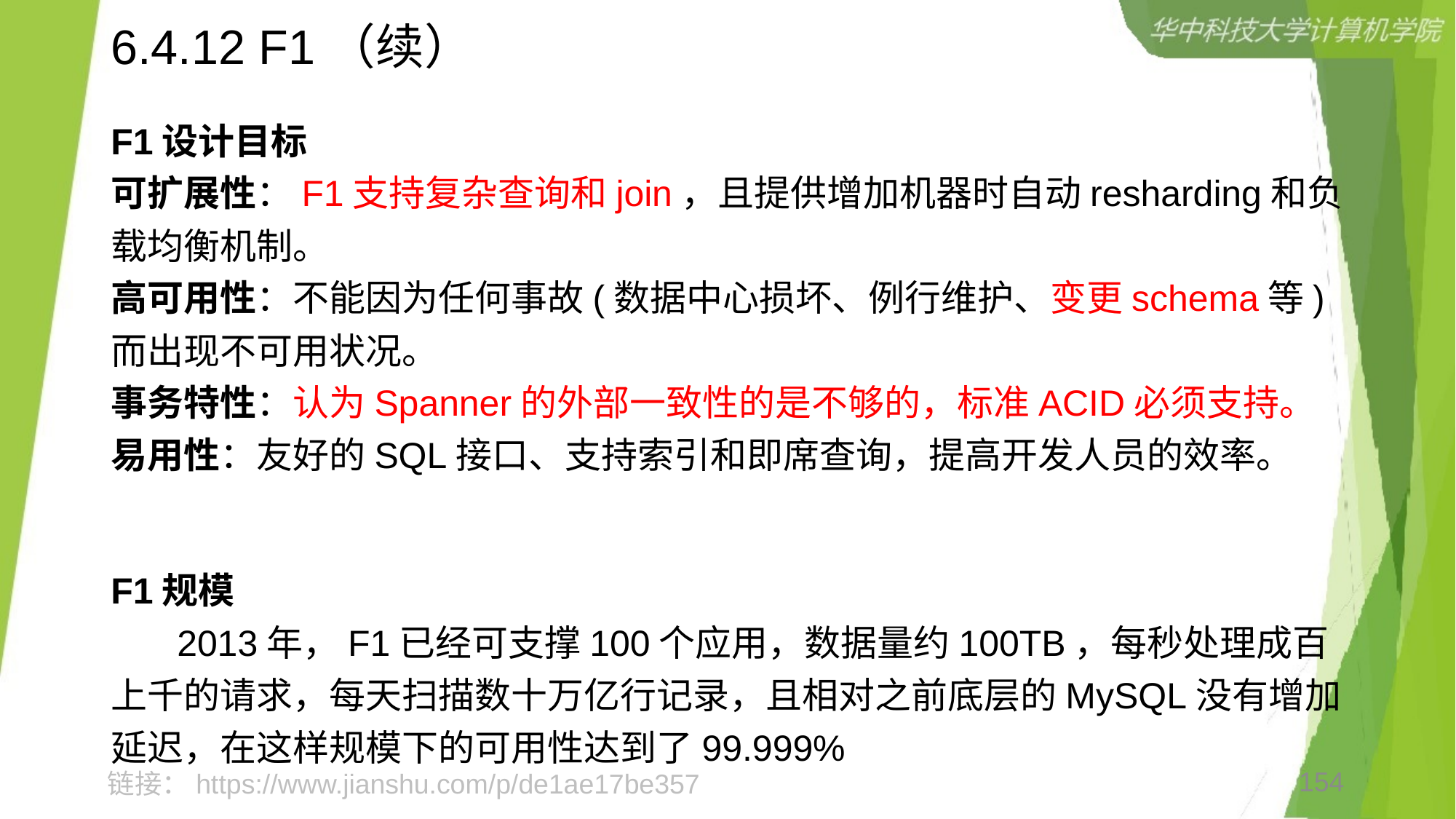

# 6.4.12 F1（续）
F1设计目标
可扩展性：F1支持复杂查询和join，且提供增加机器时自动resharding和负载均衡机制。
高可用性：不能因为任何事故(数据中心损坏、例行维护、变更schema等)而出现不可用状况。
事务特性：认为Spanner的外部一致性的是不够的，标准ACID必须支持。
易用性：友好的SQL接口、支持索引和即席查询，提高开发人员的效率。

F1规模
       2013年，F1已经可支撑100个应用，数据量约100TB，每秒处理成百上千的请求，每天扫描数十万亿行记录，且相对之前底层的MySQL没有增加延迟，在这样规模下的可用性达到了99.999%
154
链接：https://www.jianshu.com/p/de1ae17be357